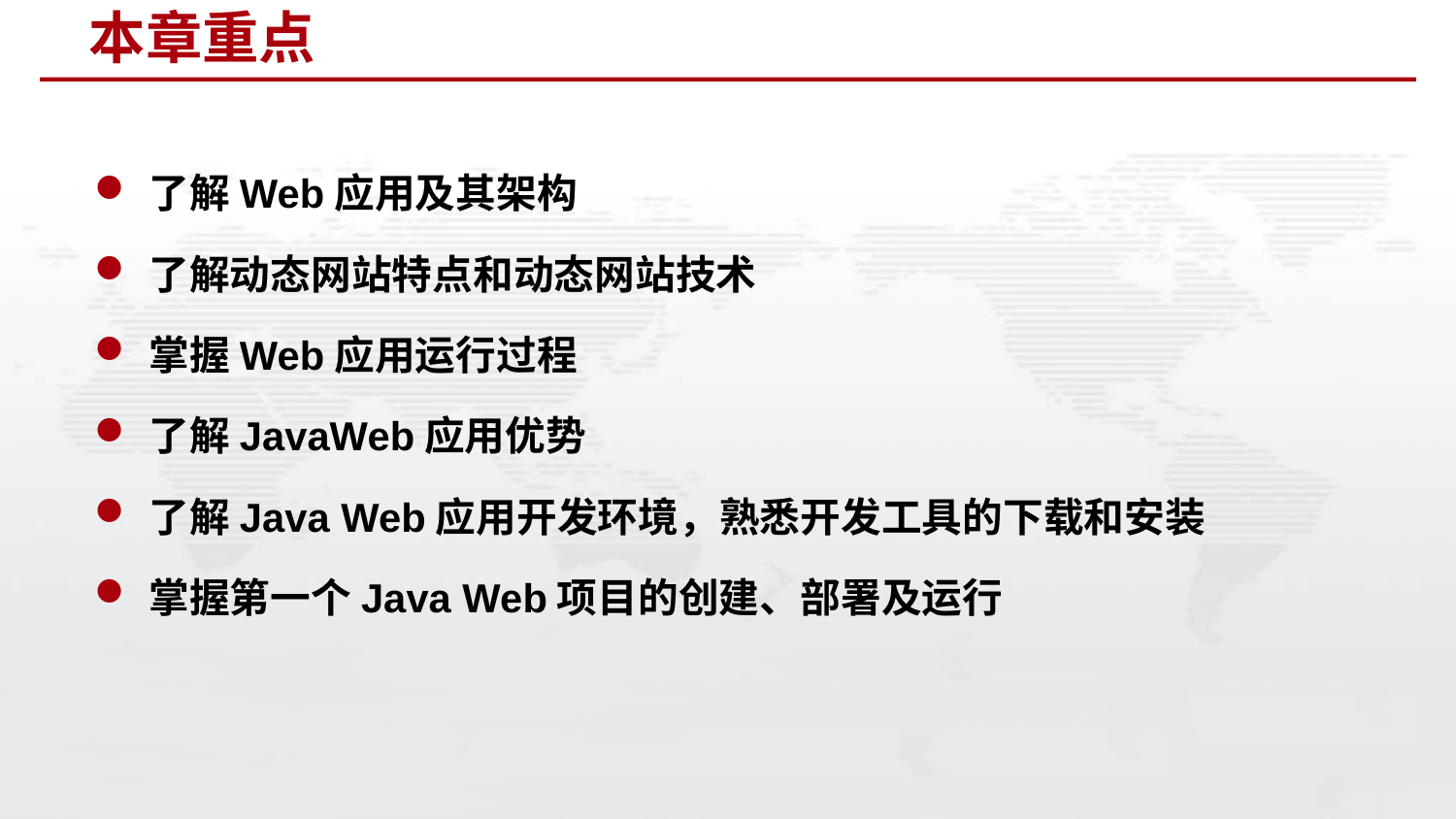

# 本章重点
了解Web应用及其架构
了解动态网站特点和动态网站技术
掌握Web应用运行过程
了解JavaWeb应用优势
了解Java Web应用开发环境，熟悉开发工具的下载和安装
掌握第一个Java Web项目的创建、部署及运行